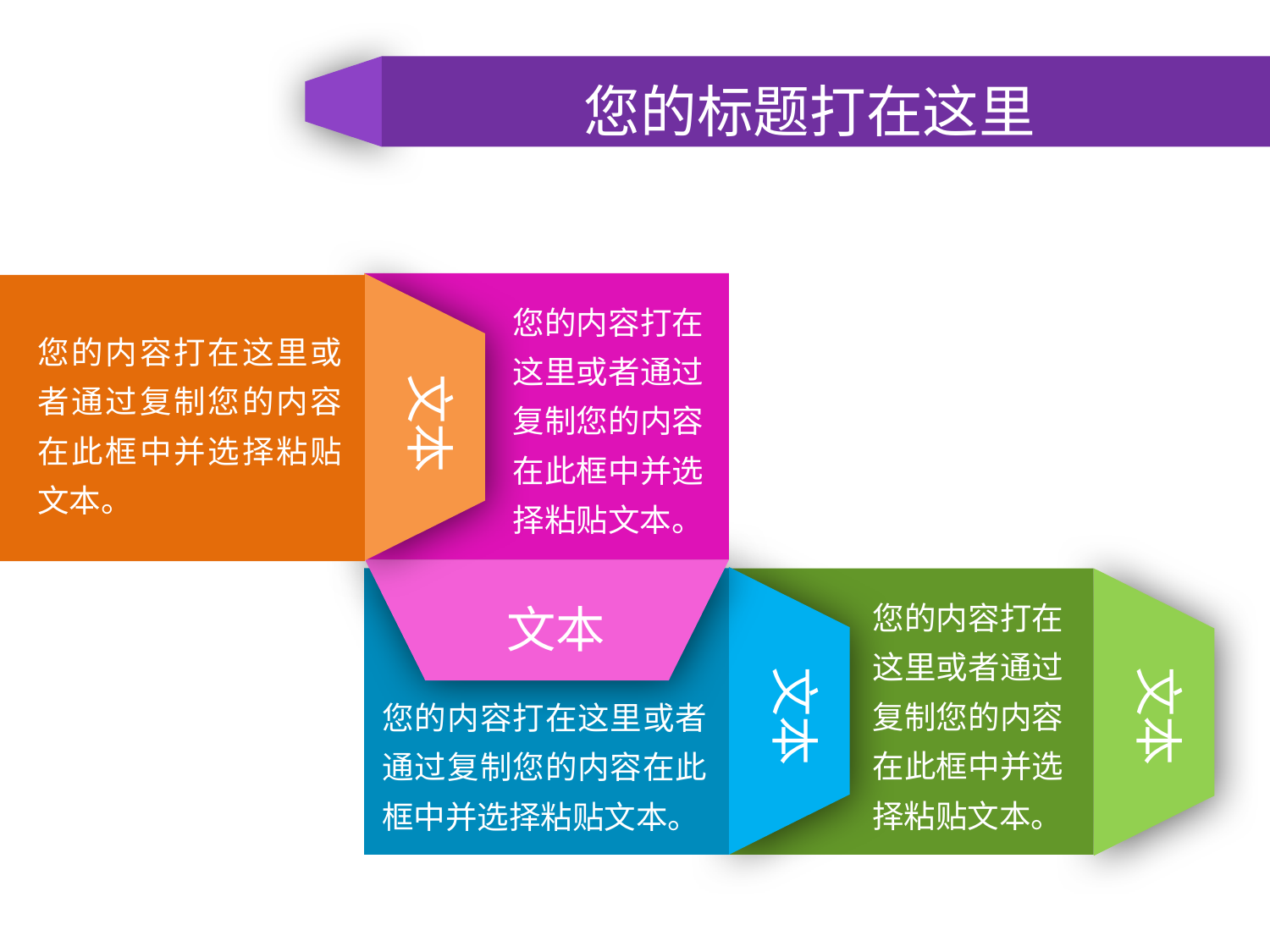

您的标题打在这里

您的内容打在这里或者通过复制您的内容在此框中并选择粘贴文本。
您的内容打在这里或者通过复制您的内容在此框中并选择粘贴文本。

文本

文本
您的内容打在这里或者通过复制您的内容在此框中并选择粘贴文本。

文本
文本
您的内容打在这里或者通过复制您的内容在此框中并选择粘贴文本。